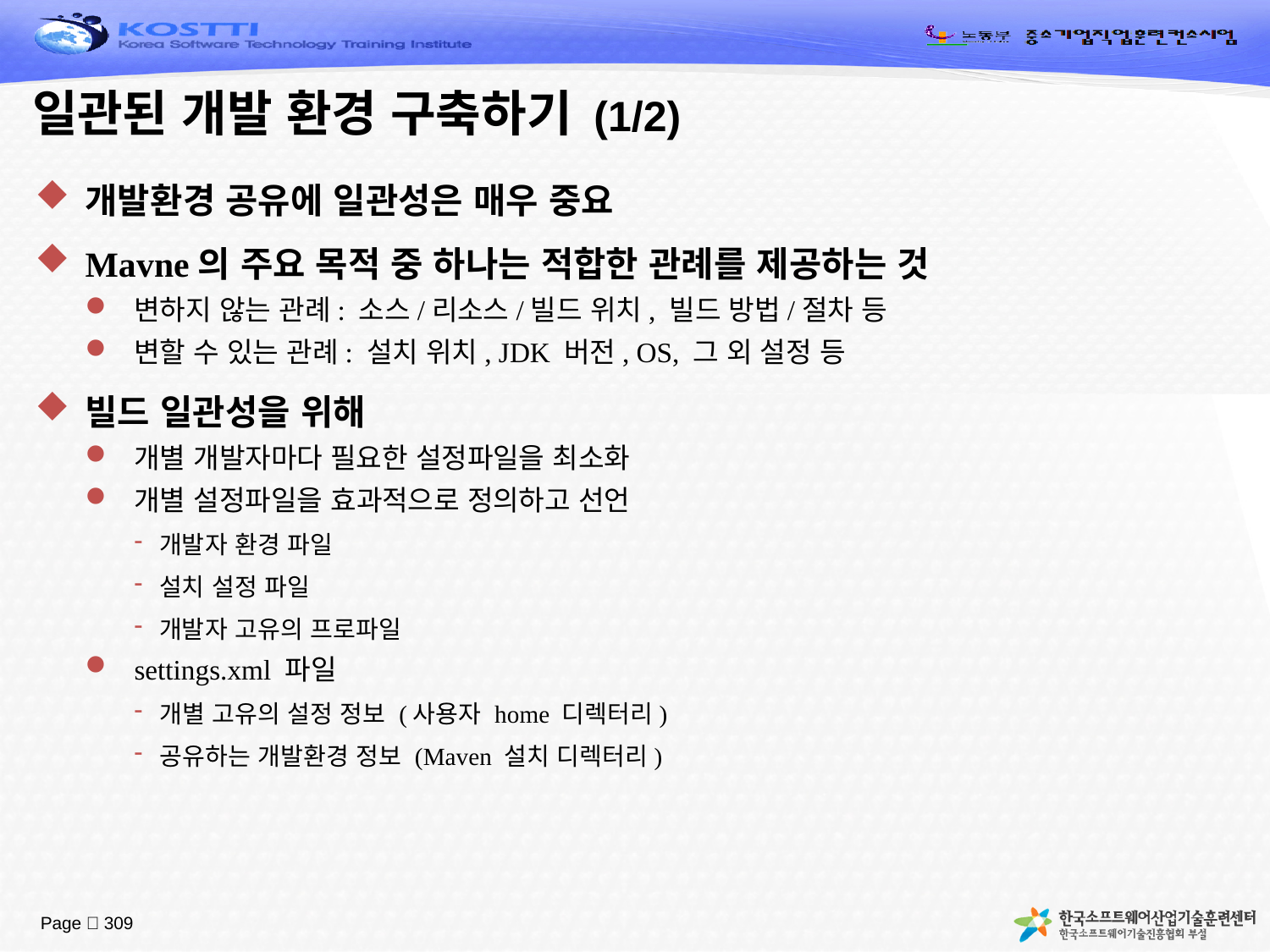

# 일관된 개발 환경 구축하기 (1/2)
개발환경 공유에 일관성은 매우 중요
Mavne의 주요 목적 중 하나는 적합한 관례를 제공하는 것
변하지 않는 관례: 소스/리소스/빌드 위치, 빌드 방법/절차 등
변할 수 있는 관례: 설치 위치, JDK 버전, OS, 그 외 설정 등
빌드 일관성을 위해
개별 개발자마다 필요한 설정파일을 최소화
개별 설정파일을 효과적으로 정의하고 선언
개발자 환경 파일
설치 설정 파일
개발자 고유의 프로파일
settings.xml 파일
개별 고유의 설정 정보 (사용자 home 디렉터리)
공유하는 개발환경 정보 (Maven 설치 디렉터리)